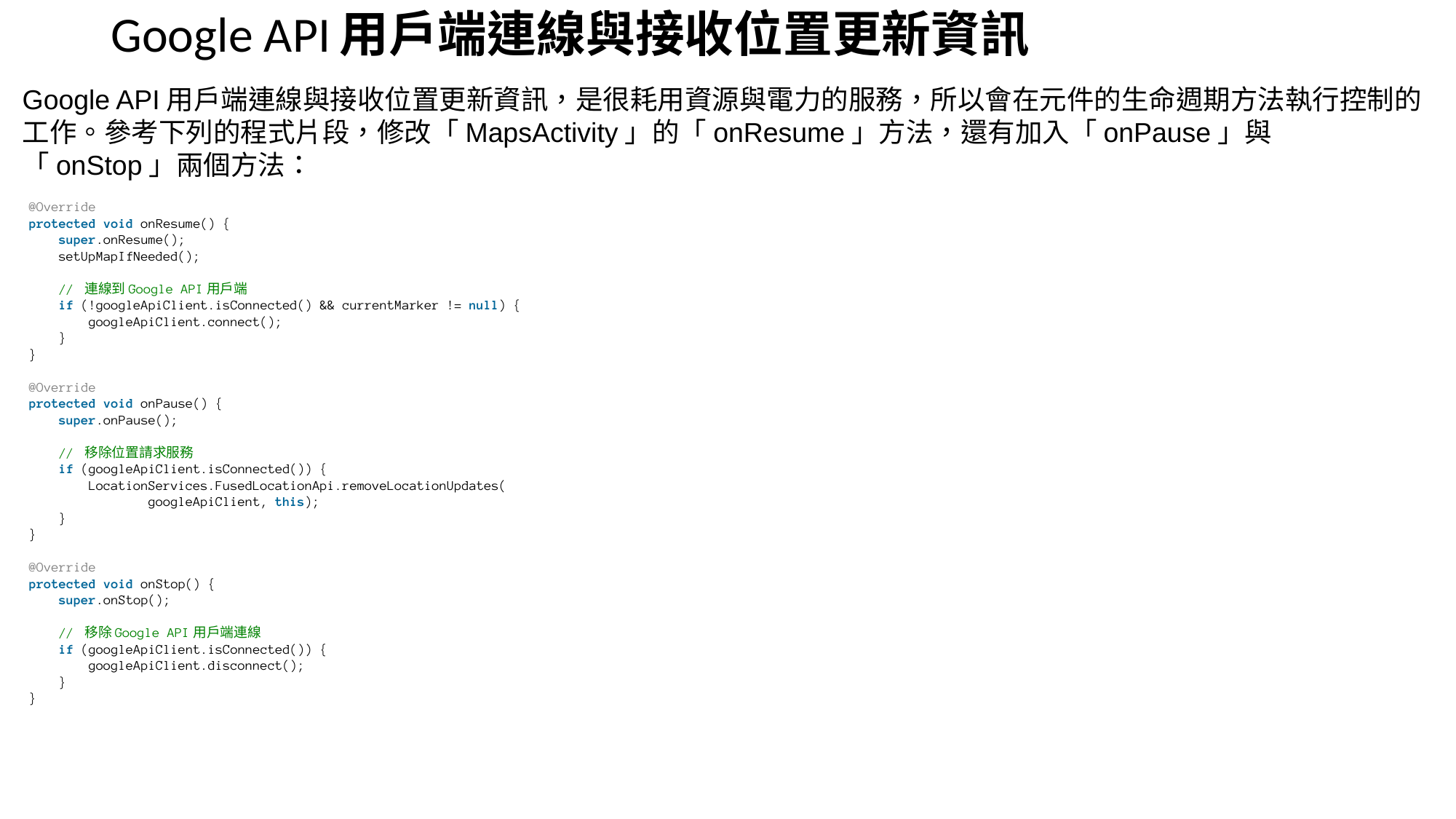

# Google API用戶端連線與接收位置更新資訊
Google API用戶端連線與接收位置更新資訊，是很耗用資源與電力的服務，所以會在元件的生命週期方法執行控制的工作。參考下列的程式片段，修改「MapsActivity」的「onResume」方法，還有加入「onPause」與「onStop」兩個方法：
@Override
protected void onResume() {
    super.onResume();
    setUpMapIfNeeded();

    // 連線到Google API用戶端
    if (!googleApiClient.isConnected() && currentMarker != null) {
        googleApiClient.connect();
    }
}

@Override
protected void onPause() {
    super.onPause();

    // 移除位置請求服務
    if (googleApiClient.isConnected()) {
        LocationServices.FusedLocationApi.removeLocationUpdates(
                googleApiClient, this);
    }
}

@Override
protected void onStop() {
    super.onStop();

    // 移除Google API用戶端連線
    if (googleApiClient.isConnected()) {
        googleApiClient.disconnect();
    }
}